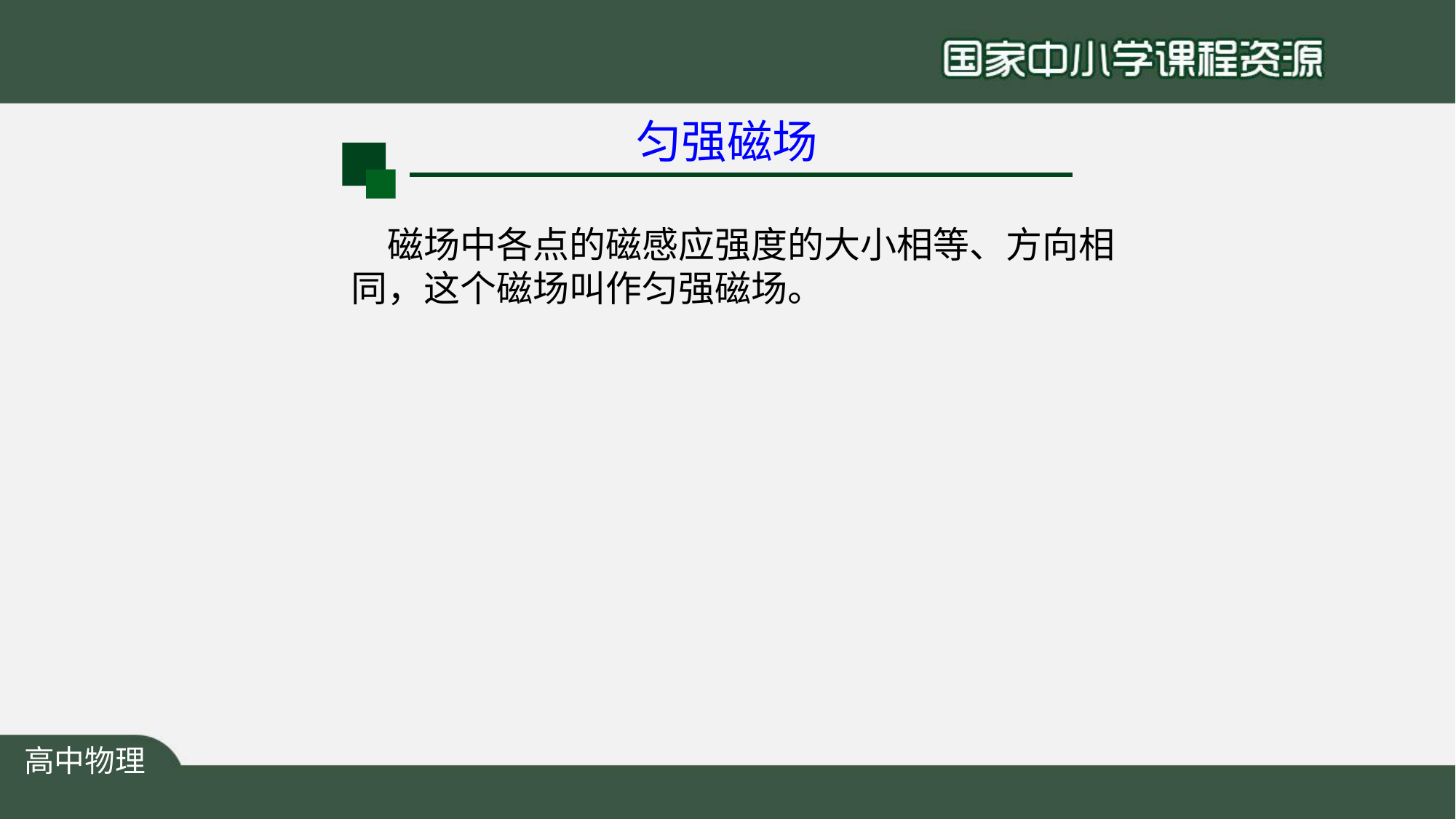

匀强磁场

磁场中各点的磁感应强度的大小相等、方向相 同，这个磁场叫作匀强磁场。
高中物理